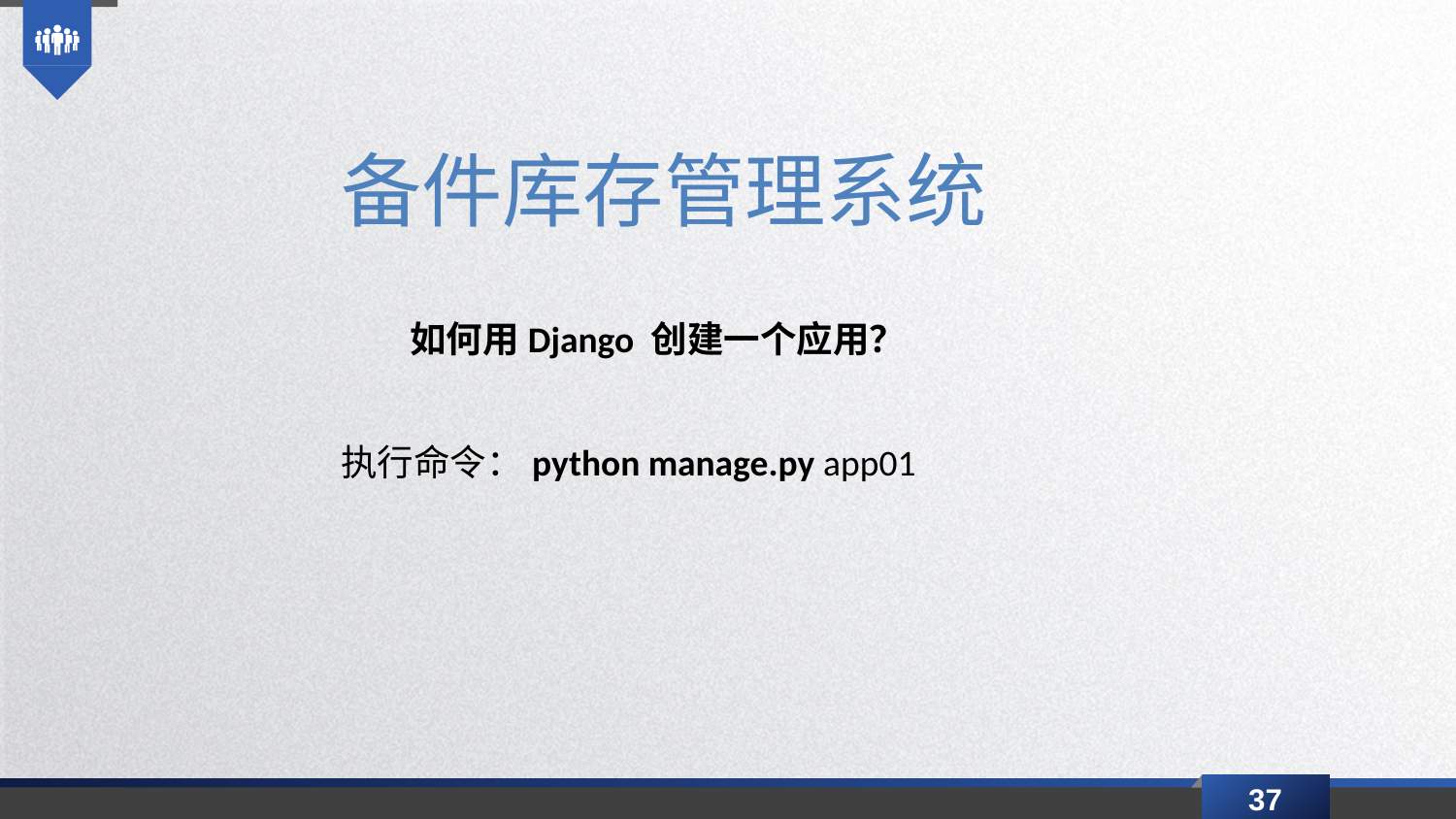

备件库存管理系统
如何用Django 创建一个应用？
执行命令：python manage.py app01

37